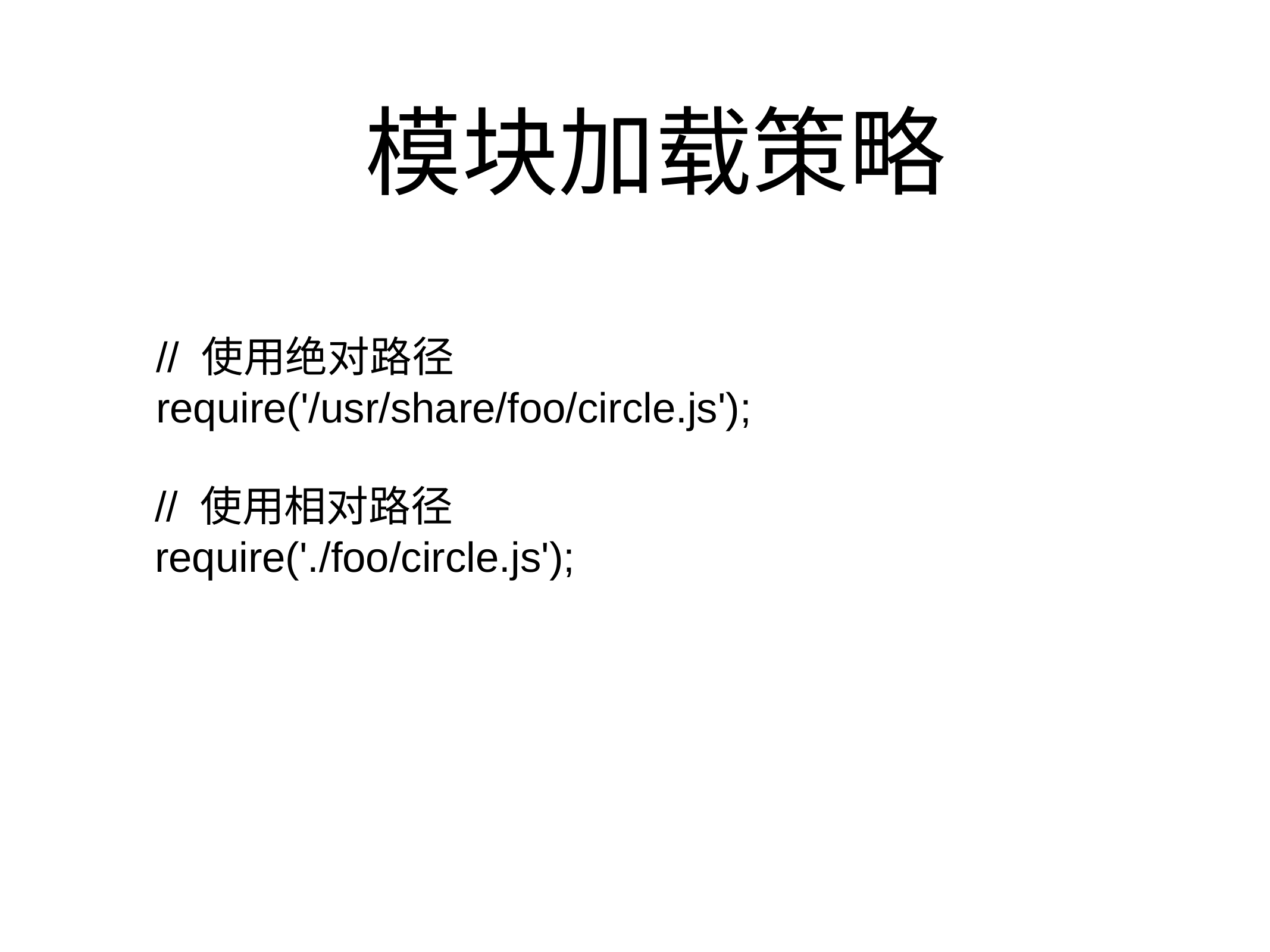

# 模块加载策略
// 使用绝对路径
require('/usr/share/foo/circle.js');
// 使用相对路径
require('./foo/circle.js');